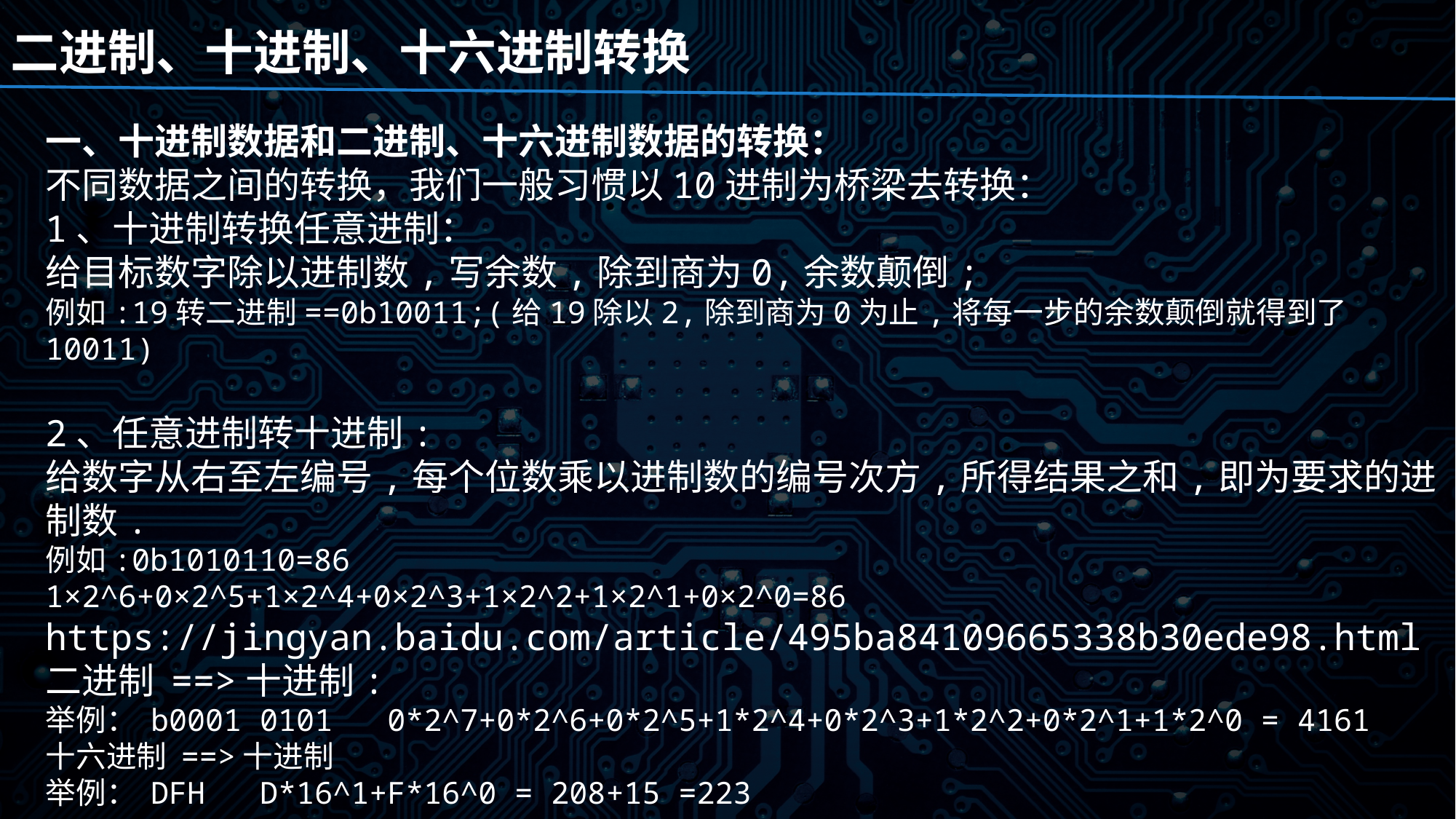

二进制、十进制、十六进制转换
一、十进制数据和二进制、十六进制数据的转换：
不同数据之间的转换，我们一般习惯以10进制为桥梁去转换：
1、十进制转换任意进制：
给目标数字除以进制数,写余数,除到商为0,余数颠倒;
例如:19转二进制==0b10011;(给19除以2,除到商为0为止,将每一步的余数颠倒就得到了10011)

2、任意进制转十进制:
给数字从右至左编号,每个位数乘以进制数的编号次方,所得结果之和,即为要求的进制数.
例如:0b1010110=86
1×2^6+0×2^5+1×2^4+0×2^3+1×2^2+1×2^1+0×2^0=86
https://jingyan.baidu.com/article/495ba84109665338b30ede98.html
二进制 ==>十进制:
举例： b0001 0101   0*2^7+0*2^6+0*2^5+1*2^4+0*2^3+1*2^2+0*2^1+1*2^0 = 4161
十六进制 ==>十进制
举例： DFH   D*16^1+F*16^0 = 208+15 =223